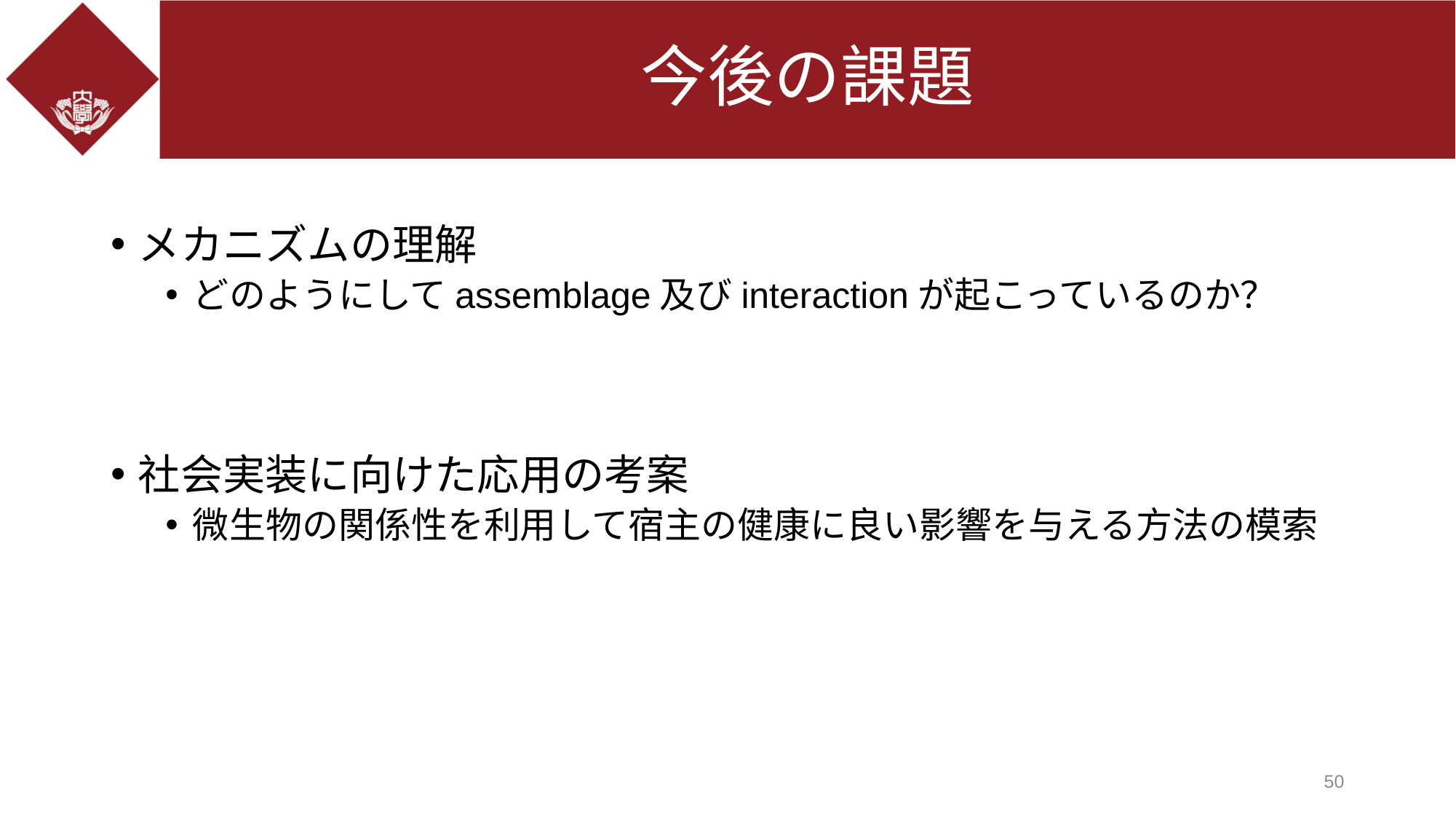

# 今後の課題
メカニズムの理解
どのようにしてassemblage及びinteractionが起こっているのか？

社会実装に向けた応用の考案
微生物の関係性を利用して宿主の健康に良い影響を与える方法の模索
50